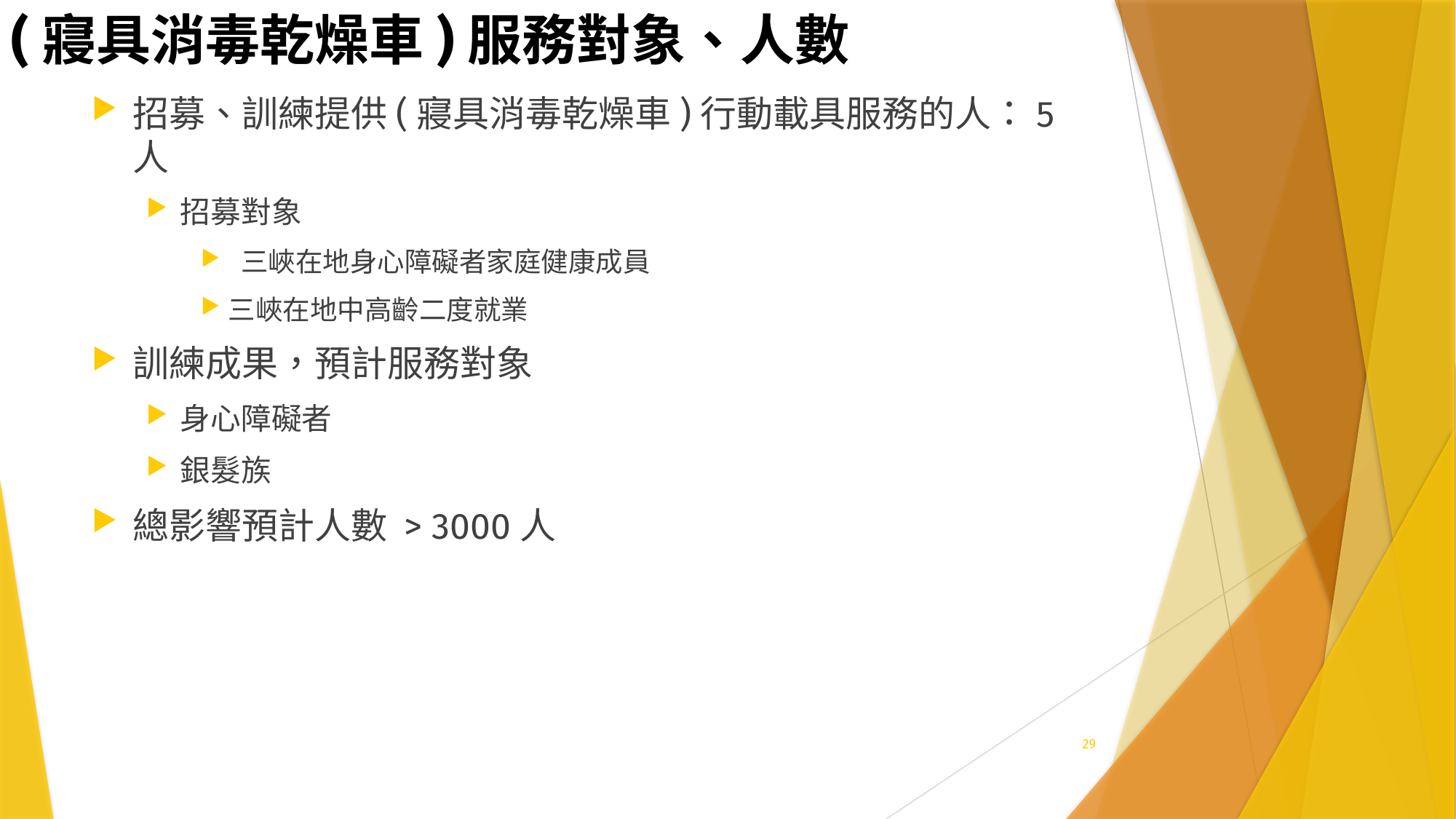

# (寢具消毒乾燥車)服務對象、人數
招募、訓練提供(寢具消毒乾燥車)行動載具服務的人：5人
招募對象
 三峽在地身心障礙者家庭健康成員
三峽在地中高齡二度就業
訓練成果，預計服務對象
身心障礙者
銀髮族
總影響預計人數 > 3000人

29